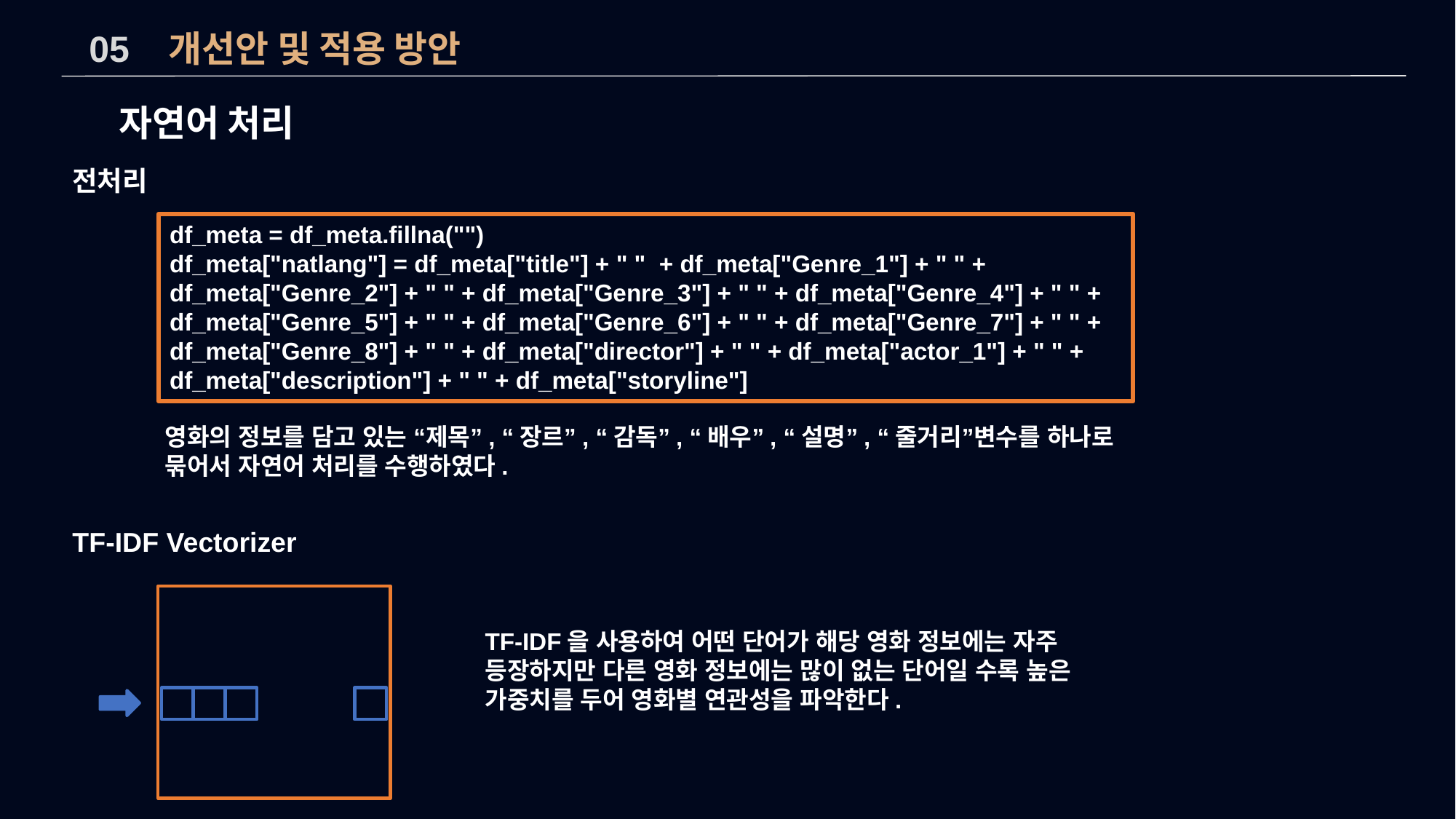

05   개선안 및 적용 방안

자연어 처리
전처리
df_meta = df_meta.fillna("")
df_meta["natlang"] = df_meta["title"] + " "  + df_meta["Genre_1"] + " " +
df_meta["Genre_2"] + " " + df_meta["Genre_3"] + " " + df_meta["Genre_4"] + " " +
df_meta["Genre_5"] + " " + df_meta["Genre_6"] + " " + df_meta["Genre_7"] + " " +
df_meta["Genre_8"] + " " + df_meta["director"] + " " + df_meta["actor_1"] + " " +
df_meta["description"] + " " + df_meta["storyline"]
영화의 정보를 담고 있는 “제목”, “장르”, “감독”, “배우”, “설명”, “줄거리”변수를 하나로 묶어서 자연어 처리를 수행하였다.
TF-IDF Vectorizer

TF-IDF을 사용하여 어떤 단어가 해당 영화 정보에는 자주 등장하지만 다른 영화 정보에는 많이 없는 단어일 수록 높은 가중치를 두어 영화별 연관성을 파악한다.